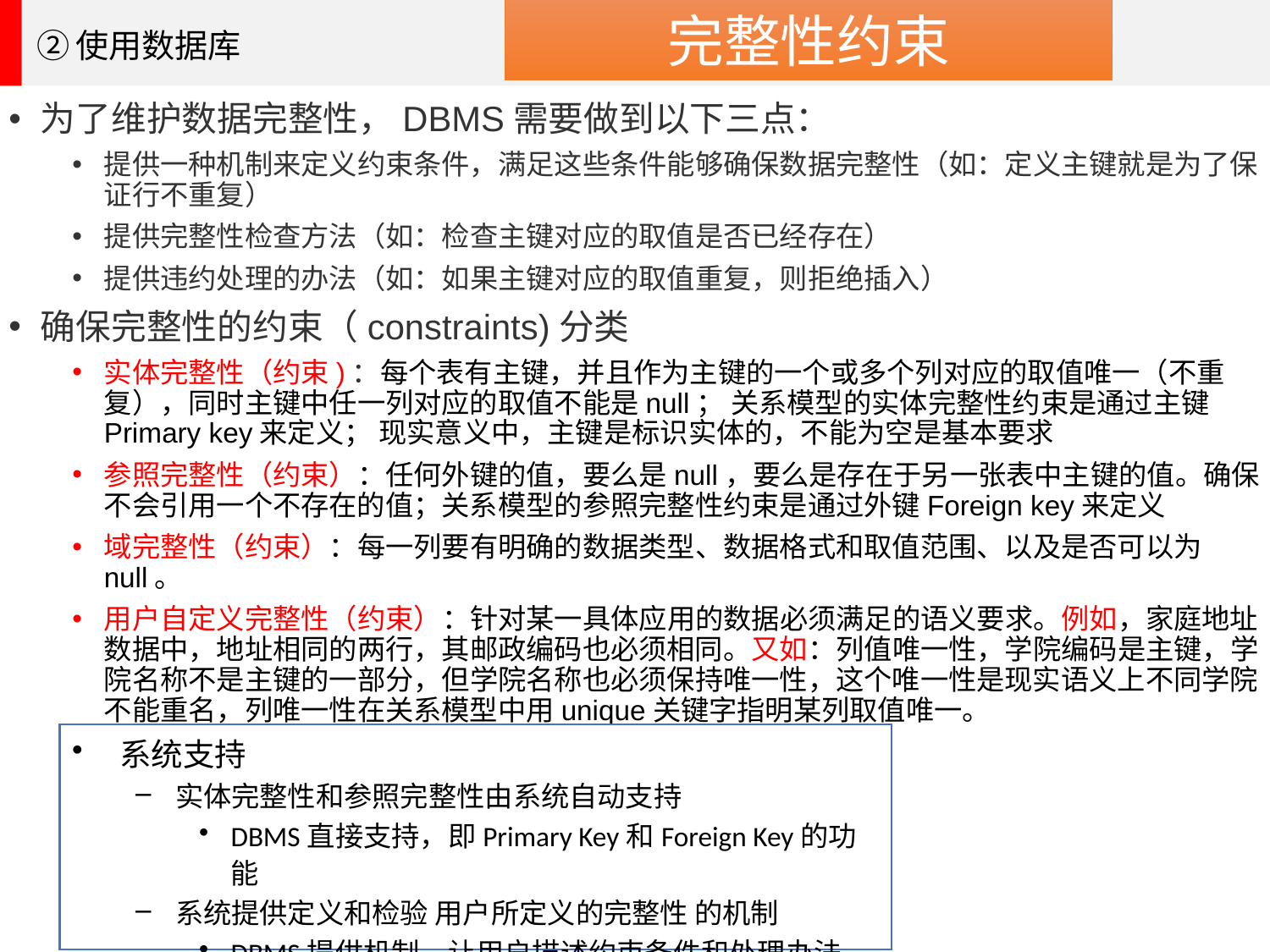

完整性约束
②使用数据库
为了维护数据完整性，DBMS需要做到以下三点：
提供一种机制来定义约束条件，满足这些条件能够确保数据完整性（如：定义主键就是为了保证行不重复）
提供完整性检查方法（如：检查主键对应的取值是否已经存在）
提供违约处理的办法（如：如果主键对应的取值重复，则拒绝插入）
确保完整性的约束（constraints)分类
实体完整性（约束)：每个表有主键，并且作为主键的一个或多个列对应的取值唯一（不重复），同时主键中任一列对应的取值不能是null； 关系模型的实体完整性约束是通过主键Primary key来定义； 现实意义中，主键是标识实体的，不能为空是基本要求
参照完整性（约束）：任何外键的值，要么是null，要么是存在于另一张表中主键的值。确保不会引用一个不存在的值；关系模型的参照完整性约束是通过外键Foreign key来定义
域完整性（约束）：每一列要有明确的数据类型、数据格式和取值范围、以及是否可以为null。
用户自定义完整性（约束）：针对某一具体应用的数据必须满足的语义要求。例如，家庭地址数据中，地址相同的两行，其邮政编码也必须相同。又如：列值唯一性，学院编码是主键，学院名称不是主键的一部分，但学院名称也必须保持唯一性，这个唯一性是现实语义上不同学院不能重名，列唯一性在关系模型中用unique关键字指明某列取值唯一。

系统支持
实体完整性和参照完整性由系统自动支持
DBMS直接支持，即Primary Key和Foreign Key的功能
系统提供定义和检验 用户所定义的完整性 的机制
DBMS提供机制，让用户描述约束条件和处理办法